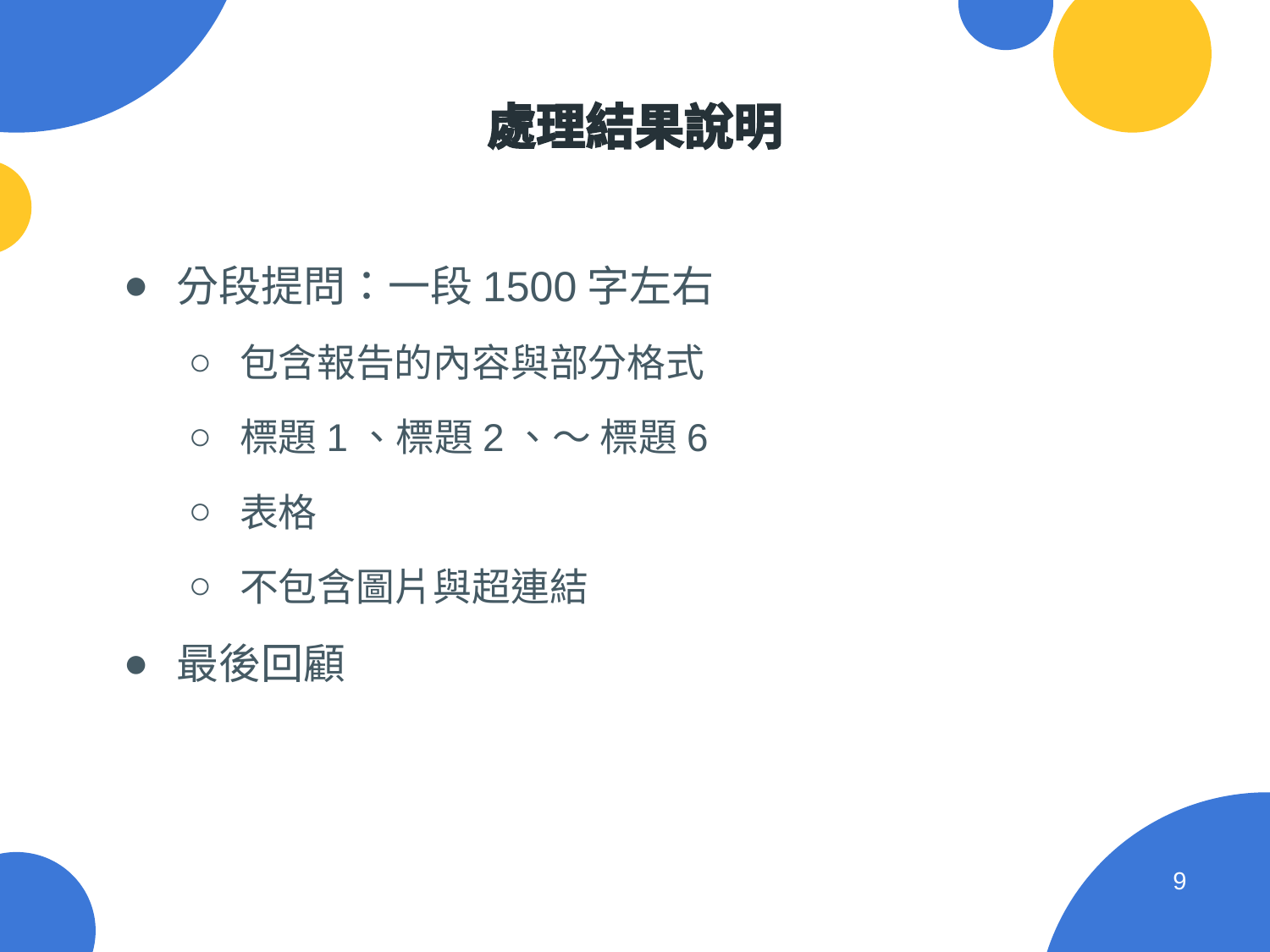

# 處理結果說明
分段提問：一段1500字左右
包含報告的內容與部分格式
標題1、標題2、～ 標題6
表格
不包含圖片與超連結
最後回顧
9